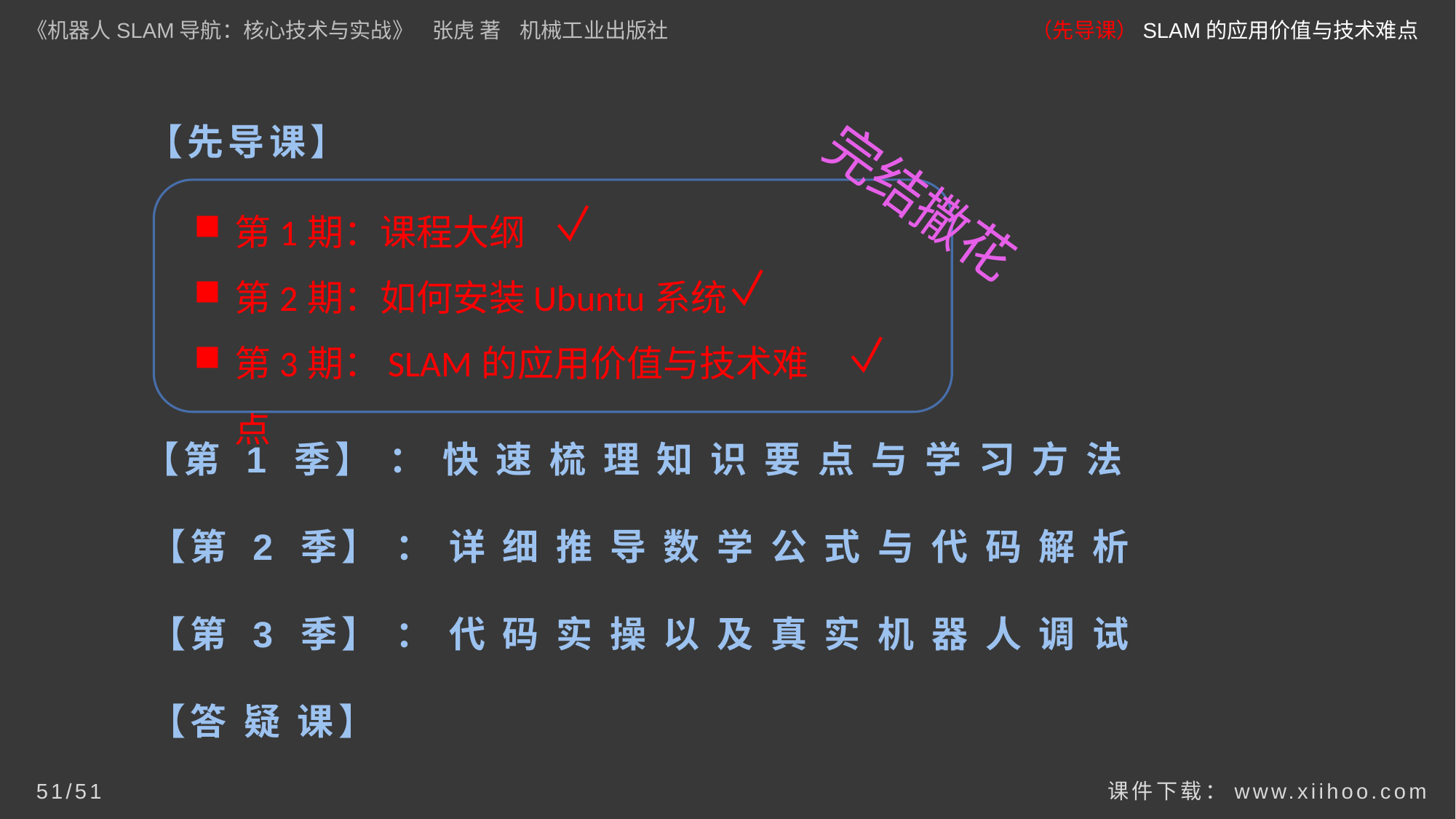

《机器人SLAM导航：核心技术与实战》    张虎 著    机械工业出版社
（先导课）SLAM的应用价值与技术难点
【先导课】
完结撒花

第1期：课程大纲
第2期：如何安装Ubuntu系统
第3期：SLAM的应用价值与技术难点

    【第 1 季】 ： 快 速 梳 理 知 识 要 点 与 学 习 方 法

  【第 2 季】 ： 详 细 推 导 数 学 公 式 与 代 码 解 析

  【第 3 季】 ： 代 码 实 操 以 及 真 实 机 器 人 调 试

  【答 疑 课】
课件下载：www.xiihoo.com
51/51